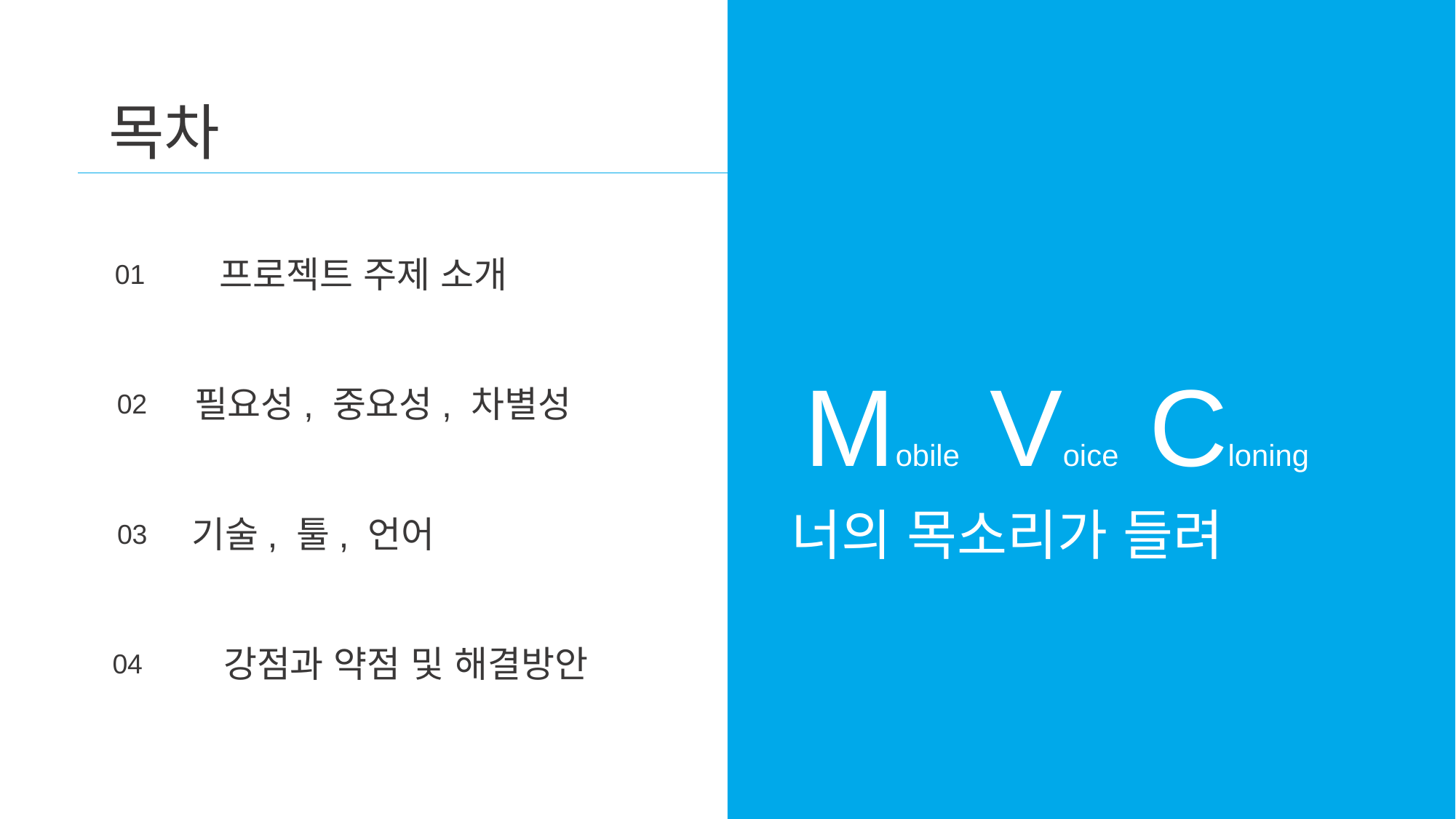

목차
프로젝트 주제 소개
01
Mobile Voice Cloning
필요성, 중요성, 차별성
02
너의 목소리가 들려
기술, 툴, 언어
03
강점과 약점 및 해결방안
04